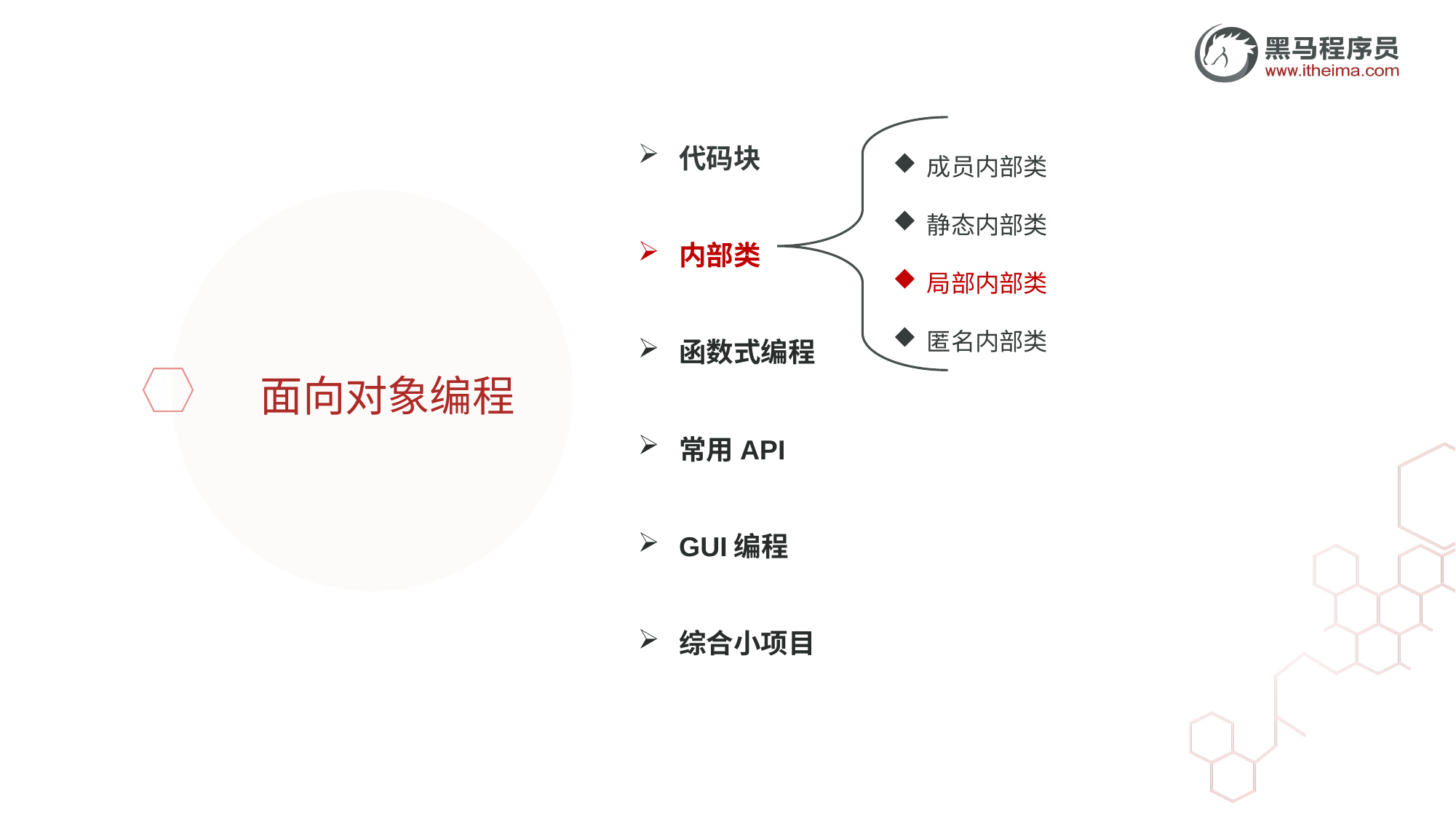

成员内部类
静态内部类
局部内部类
匿名内部类
代码块
内部类
函数式编程
常用API
GUI编程
综合小项目